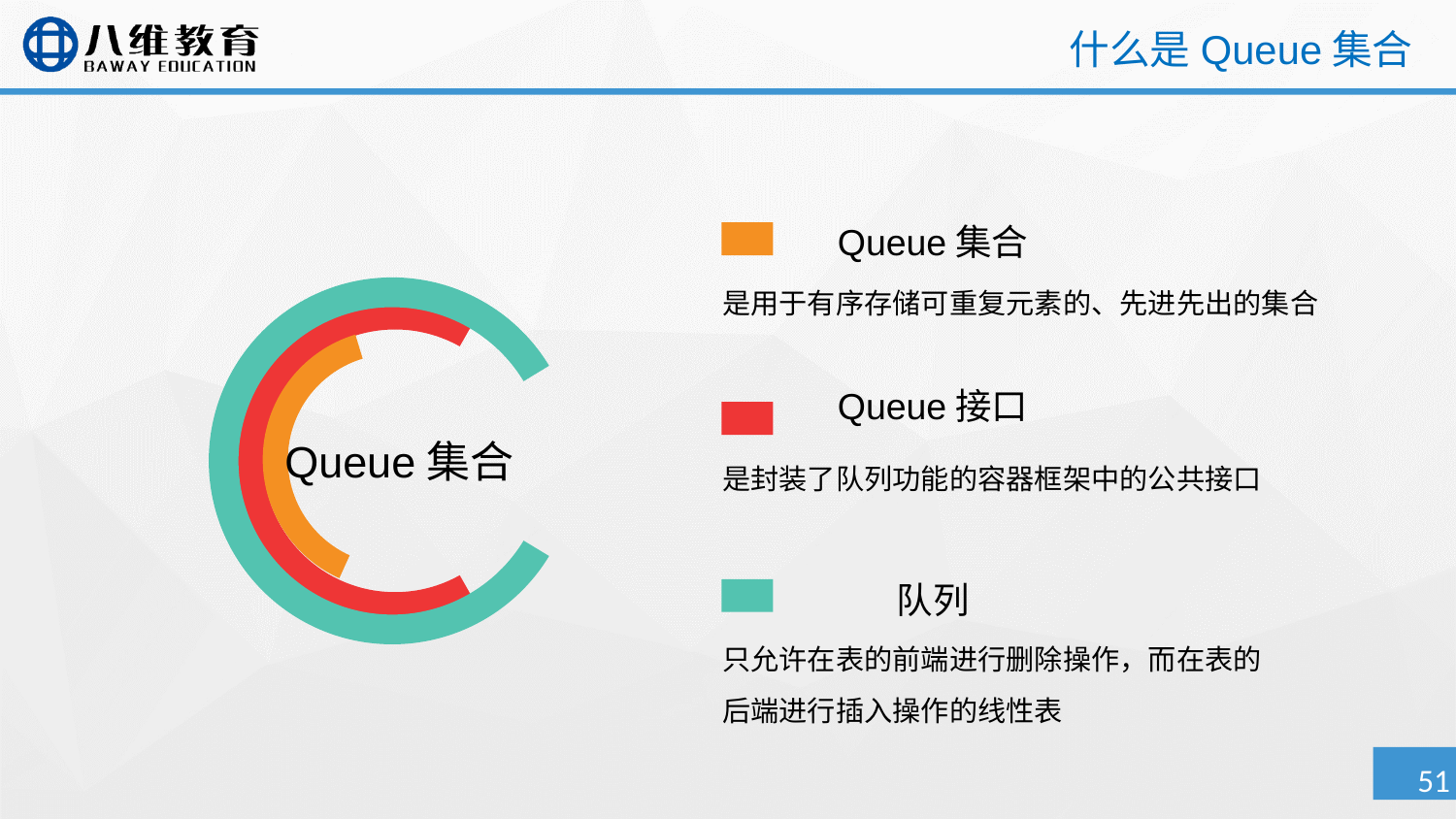

# 什么是Queue集合
Queue集合

是用于有序存储可重复元素的、先进先出的集合

Queue接口

是封装了队列功能的容器框架中的公共接口
Queue集合
队列

只允许在表的前端进行删除操作，而在表的后端进行插入操作的线性表